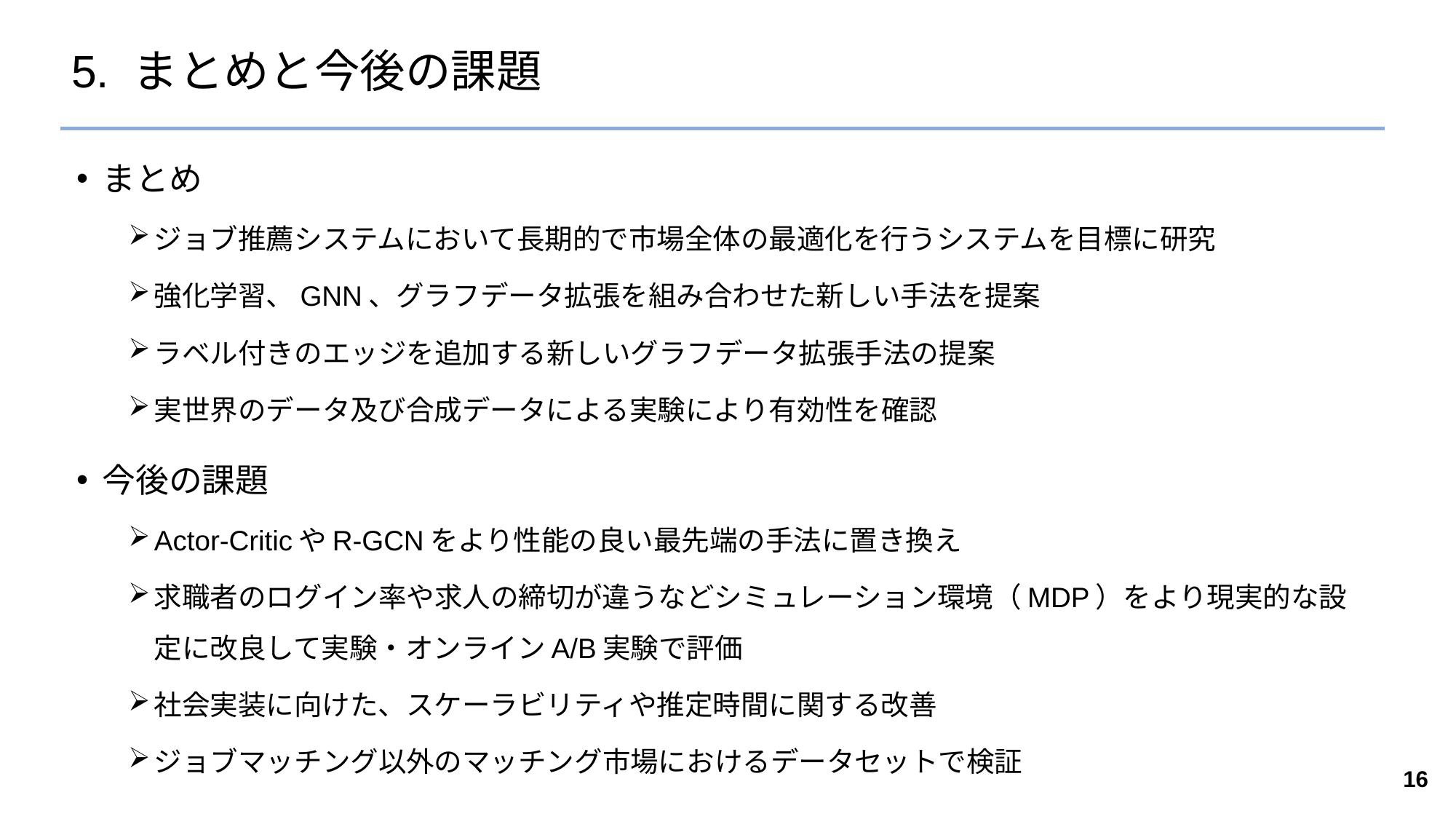

# 5. まとめと今後の課題
まとめ
ジョブ推薦システムにおいて長期的で市場全体の最適化を行うシステムを目標に研究
強化学習、GNN、グラフデータ拡張を組み合わせた新しい手法を提案
ラベル付きのエッジを追加する新しいグラフデータ拡張手法の提案
実世界のデータ及び合成データによる実験により有効性を確認
今後の課題
Actor-CriticやR-GCNをより性能の良い最先端の手法に置き換え
求職者のログイン率や求人の締切が違うなどシミュレーション環境（MDP）をより現実的な設定に改良して実験・オンラインA/B実験で評価
社会実装に向けた、スケーラビリティや推定時間に関する改善
ジョブマッチング以外のマッチング市場におけるデータセットで検証
16